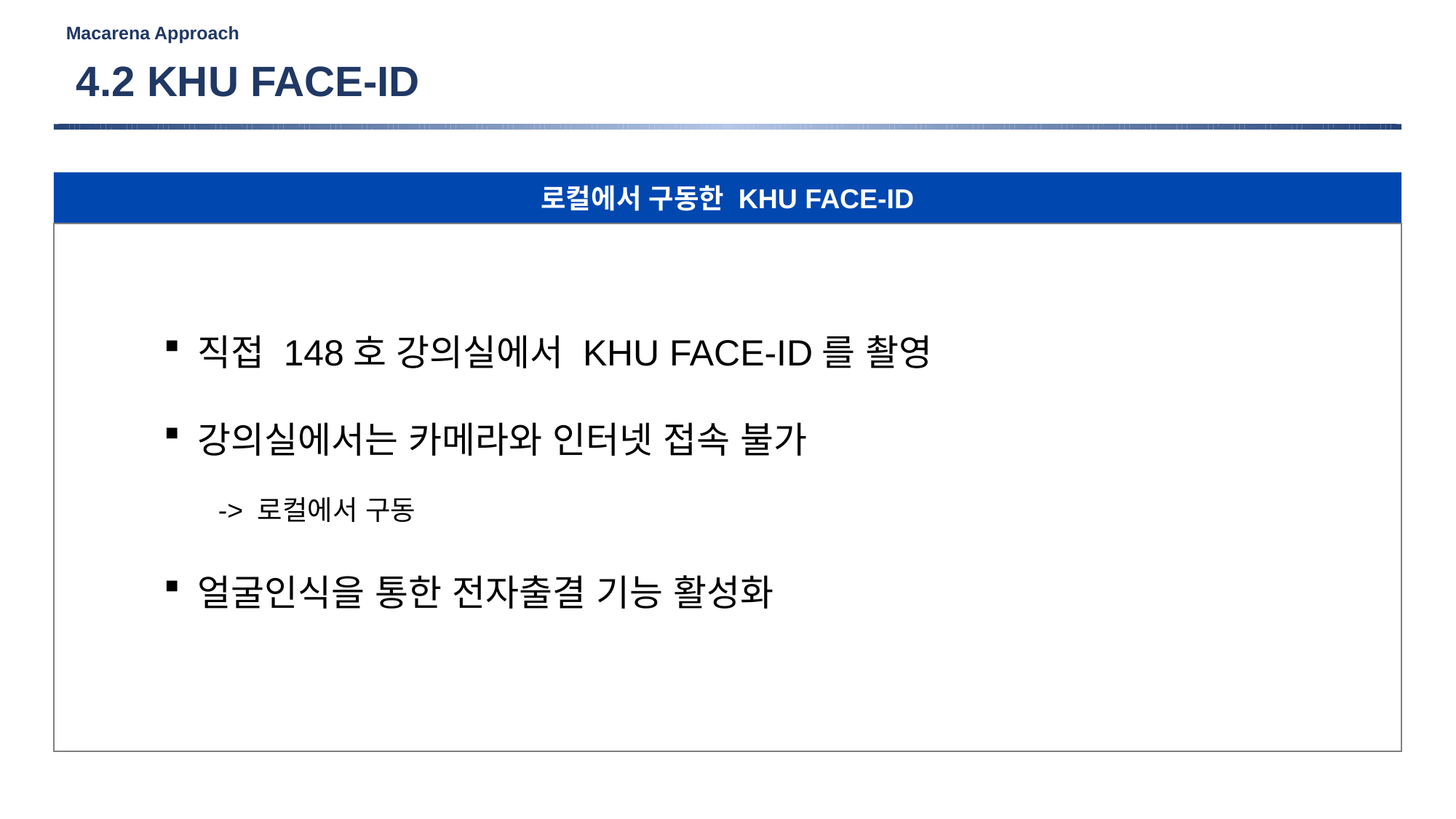

Macarena Approach
4.2 KHU FACE-ID

로컬에서 구동한 KHU FACE-ID

직접 148호 강의실에서 KHU FACE-ID를 촬영
강의실에서는 카메라와 인터넷 접속 불가
-> 로컬에서 구동
얼굴인식을 통한 전자출결 기능 활성화